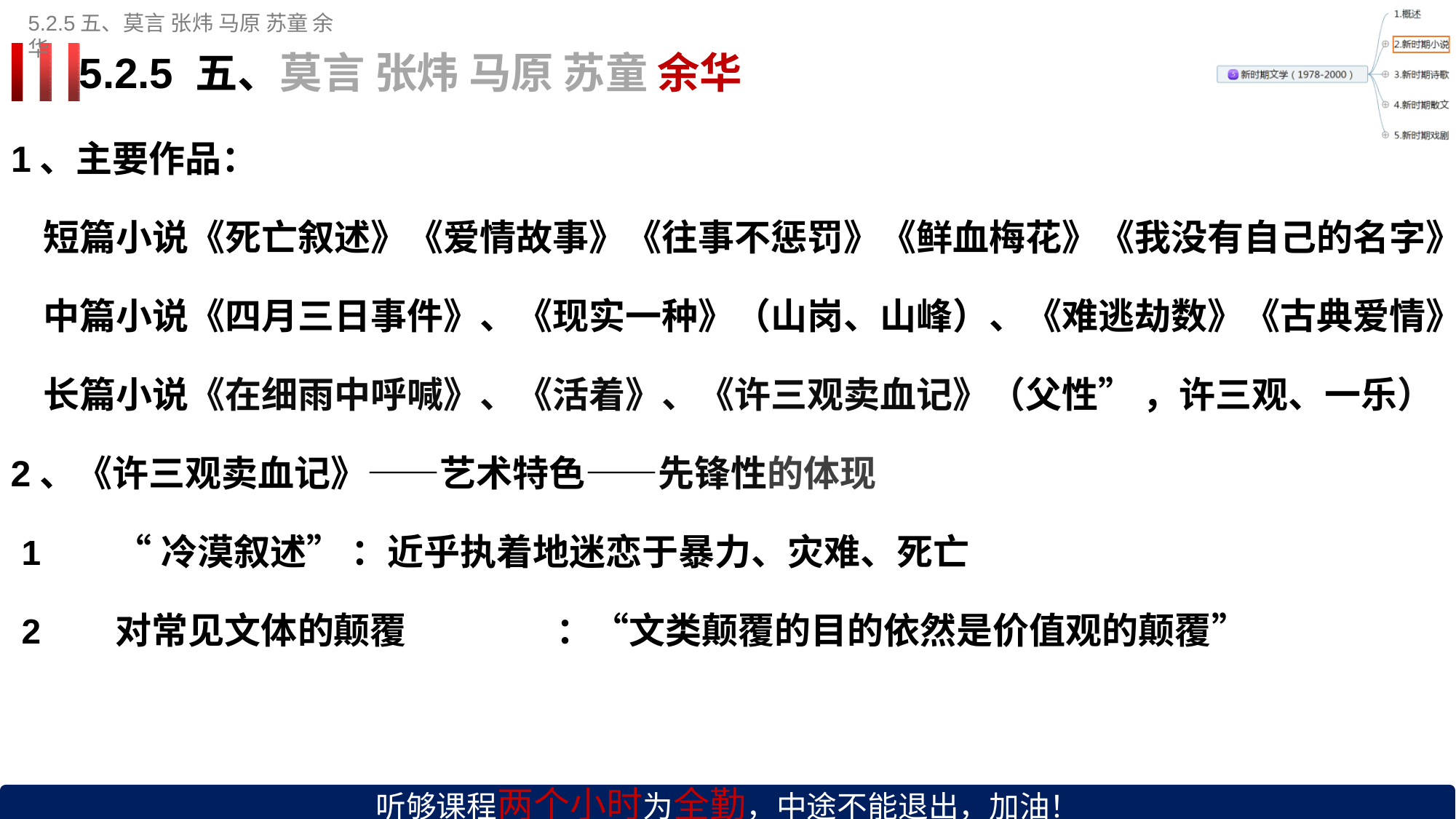

5.2.5五、莫言张炜 马原 苏童 余华

# 5.2.5 五、莫言 张炜 马原 苏童 余华
1、主要作品：
短篇小说《死亡叙述》《爱情故事》《往事不惩罚》《鲜血梅花》《我没有自己的名字》
中篇小说《四月三日事件》、《现实一种》（山岗、山峰）、《难逃劫数》《古典爱情》 长篇小说《在细雨中呼喊》、《活着》、《许三观卖血记》（父性” ，许三观、一乐）
2、《许三观卖血记》——艺术特色——先锋性的体现
“冷漠叙述” ：近乎执着地迷恋于暴力、灾难、死亡
对常见文体的颠覆	：“文类颠覆的目的依然是价值观的颠覆”

听够课程两个小时为全勤，中途不能退出，加油！